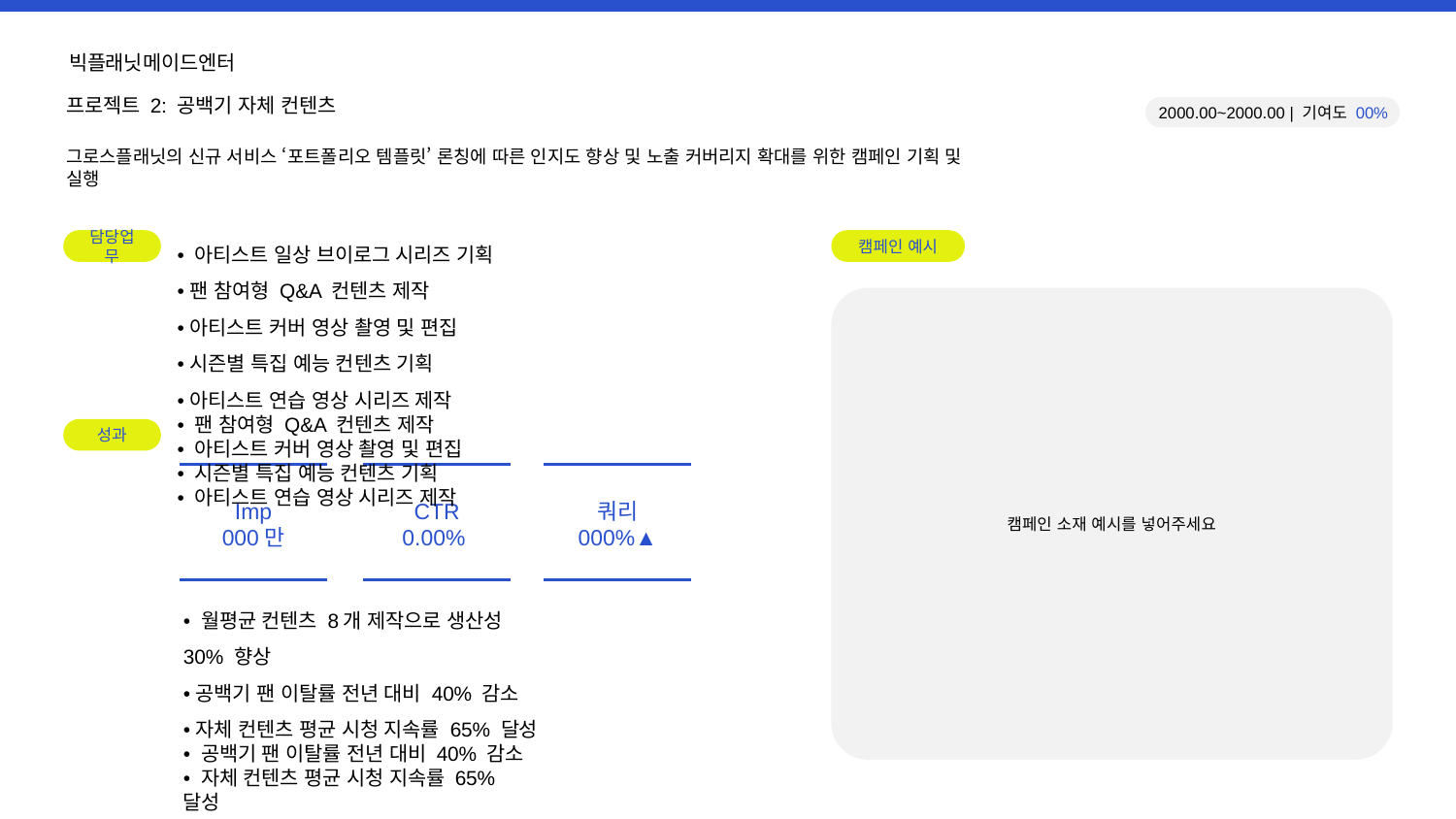

빅플래닛메이드엔터
프로젝트 2: 공백기 자체 컨텐츠

2000.00~2000.00 | 기여도 00%
그로스플래닛의 신규 서비스 ‘포트폴리오 템플릿’ 론칭에 따른 인지도 향상 및 노출 커버리지 확대를 위한 캠페인 기획 및 실행
• 아티스트 일상 브이로그 시리즈 기획
• 팬 참여형 Q&A 컨텐츠 제작
• 아티스트 커버 영상 촬영 및 편집
• 시즌별 특집 예능 컨텐츠 기획
• 아티스트 연습 영상 시리즈 제작
• 팬 참여형 Q&A 컨텐츠 제작
• 아티스트 커버 영상 촬영 및 편집
• 시즌별 특집 예능 컨텐츠 기획
• 아티스트 연습 영상 시리즈 제작
담당업무
캠페인 예시
캠페인 소재 예시를 넣어주세요
성과
Imp
000만
CTR
0.00%
쿼리
000%▲
• 월평균 컨텐츠 8개 제작으로 생산성 30% 향상
• 공백기 팬 이탈률 전년 대비 40% 감소
• 자체 컨텐츠 평균 시청 지속률 65% 달성
• 공백기 팬 이탈률 전년 대비 40% 감소
• 자체 컨텐츠 평균 시청 지속률 65% 달성